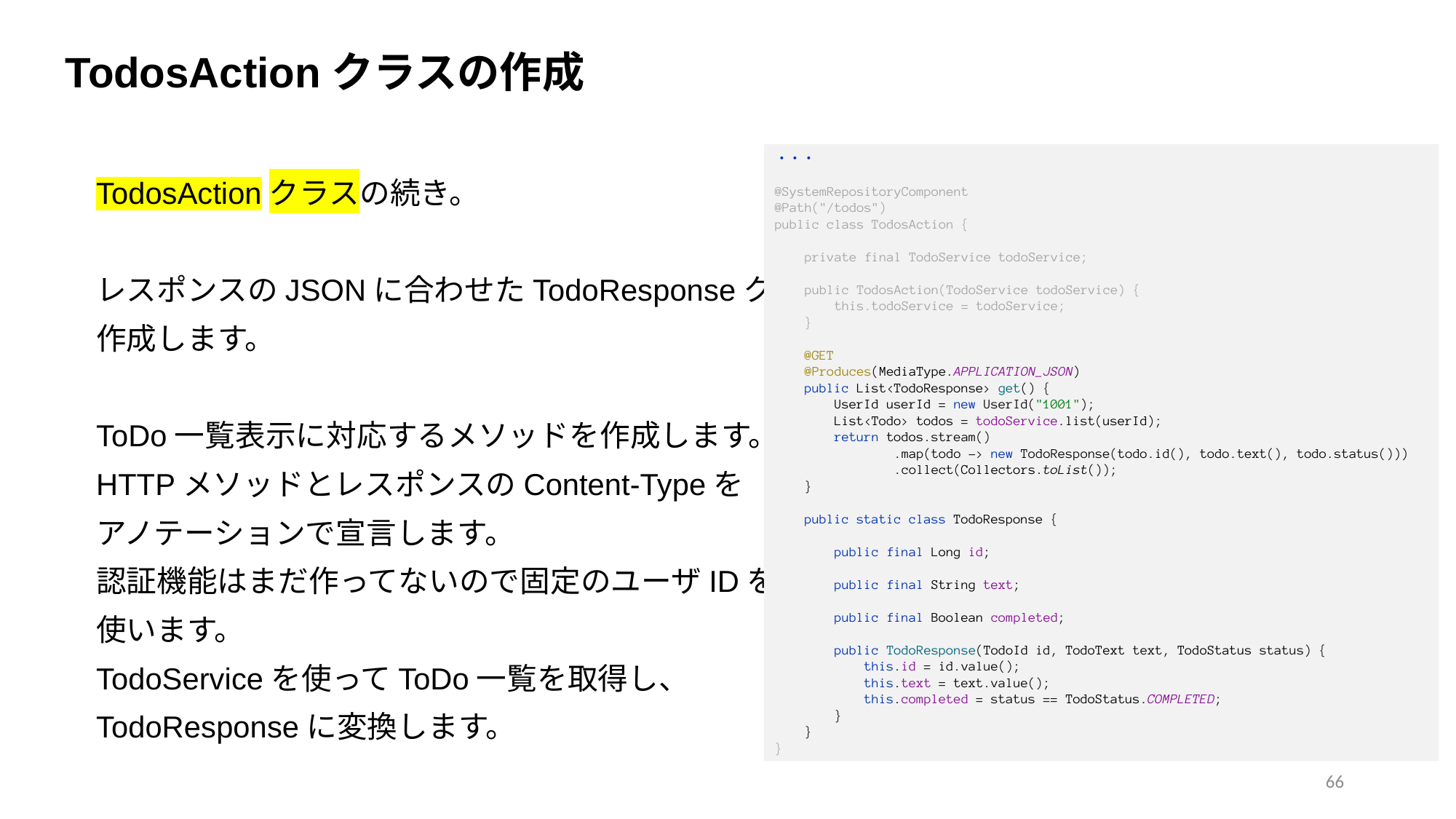

TodosActionクラスの作成
・・・
@SystemRepositoryComponent
@Path("/todos")
public class TodosAction {
    private final TodoService todoService;
    public TodosAction(TodoService todoService) {
        this.todoService = todoService;
    }
    @GET
    @Produces(MediaType.APPLICATION_JSON)
    public List<TodoResponse> get() {
        UserId userId = new UserId("1001");
        List<Todo> todos = todoService.list(userId);
        return todos.stream()
                .map(todo -> new TodoResponse(todo.id(), todo.text(), todo.status()))
                .collect(Collectors.toList());
    }
    public static class TodoResponse {
        public final Long id;
        public final String text;
        public final Boolean completed;
        public TodoResponse(TodoId id, TodoText text, TodoStatus status) {
            this.id = id.value();
            this.text = text.value();
            this.completed = status == TodoStatus.COMPLETED;
        }
    }
}
TodosActionクラスの続き。

レスポンスのJSONに合わせたTodoResponseクラスを
作成します。

ToDo一覧表示に対応するメソッドを作成します。
HTTPメソッドとレスポンスのContent-Typeを
アノテーションで宣言します。
認証機能はまだ作ってないので固定のユーザIDを
使います。
TodoServiceを使ってToDo一覧を取得し、
TodoResponseに変換します。
66